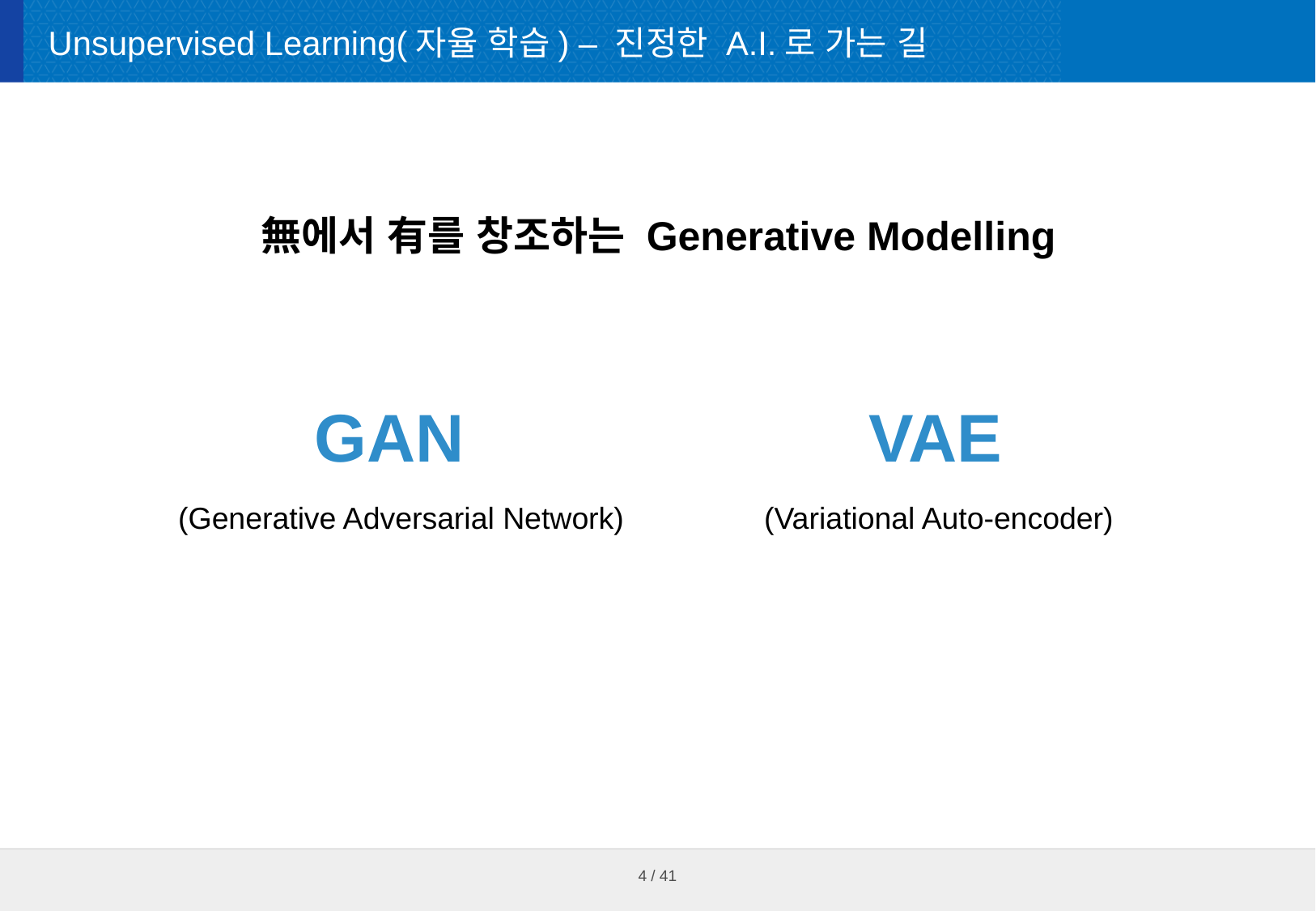

# Unsupervised Learning(자율 학습) – 진정한 A.I.로 가는 길
無에서 有를 창조하는 Generative Modelling
GAN
VAE
(Generative Adversarial Network)
(Variational Auto-encoder)